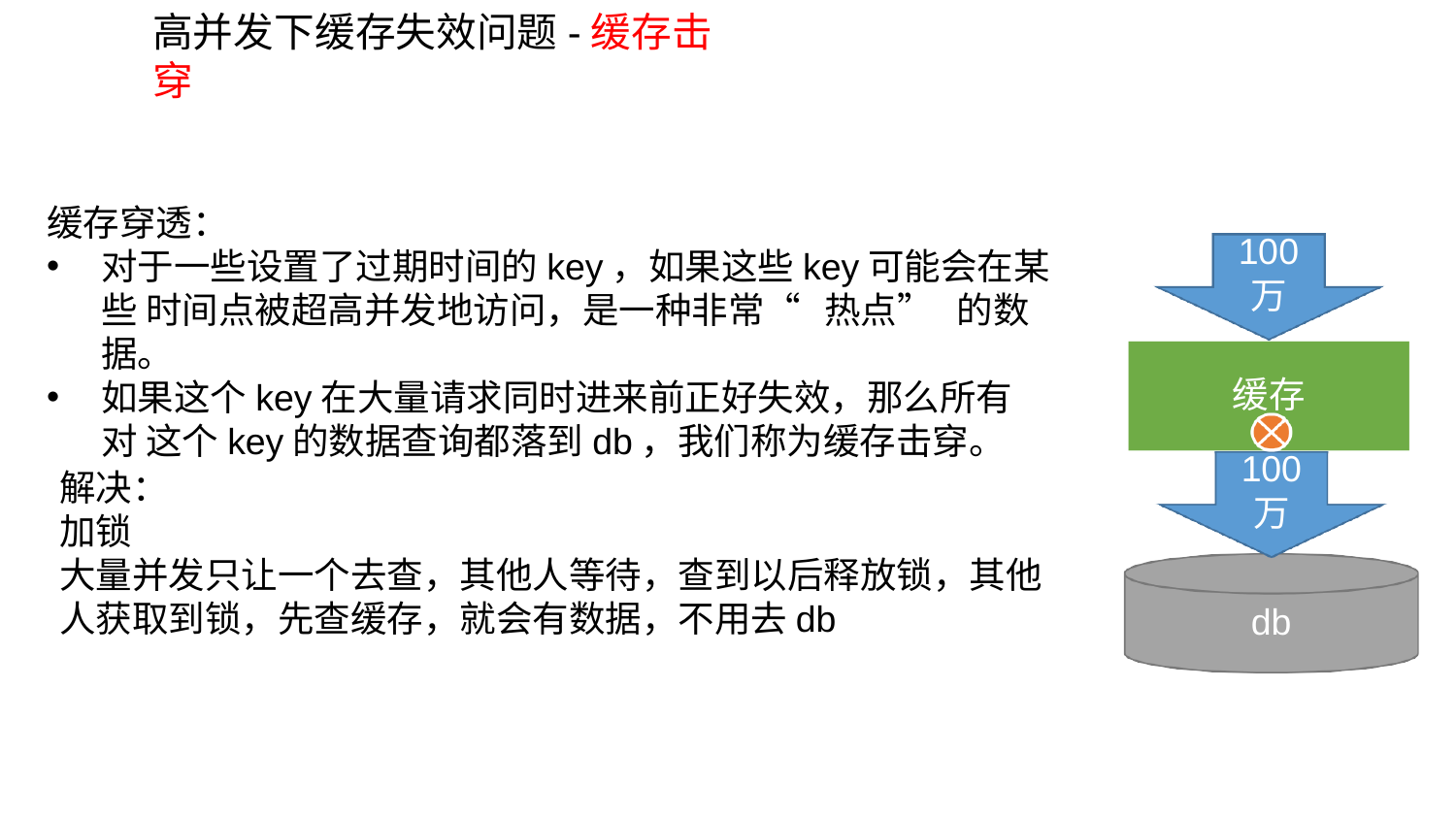

# 高并发下缓存失效问题-缓存击穿
缓存穿透：
对于一些设置了过期时间的key，如果这些key可能会在某些 时间点被超高并发地访问，是一种非常“热点”的数据。
如果这个key在大量请求同时进来前正好失效，那么所有对 这个key的数据查询都落到db，我们称为缓存击穿。
100
万

缓存
100
万
解决：
加锁
大量并发只让一个去查，其他人等待，查到以后释放锁，其他 人获取到锁，先查缓存，就会有数据，不用去db
db